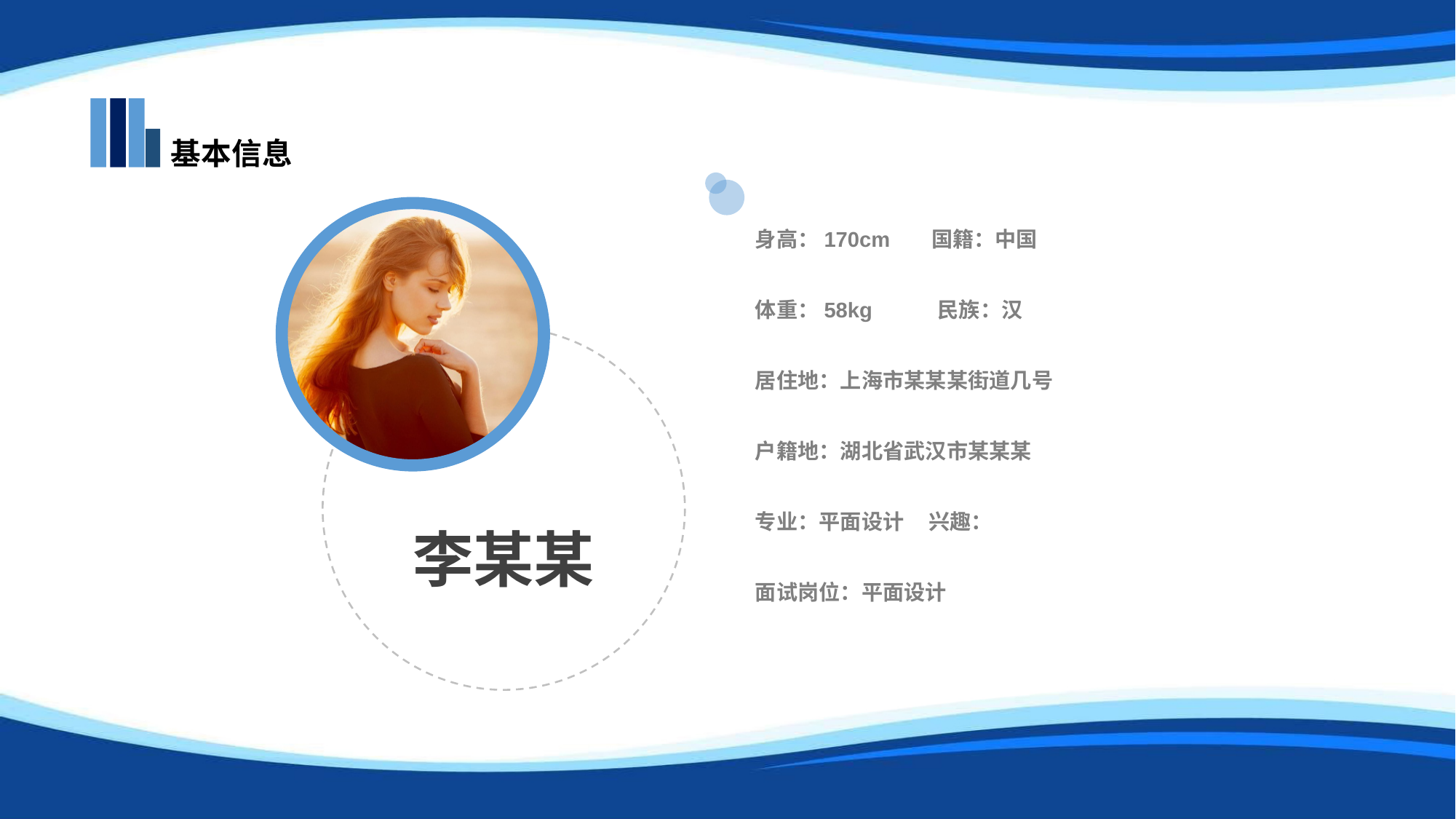

基本信息

身高：170cm      国籍：中国
体重：58kg          民族：汉
居住地：上海市某某某街道几号
户籍地：湖北省武汉市某某某
专业：平面设计     兴趣：
面试岗位：平面设计

李某某